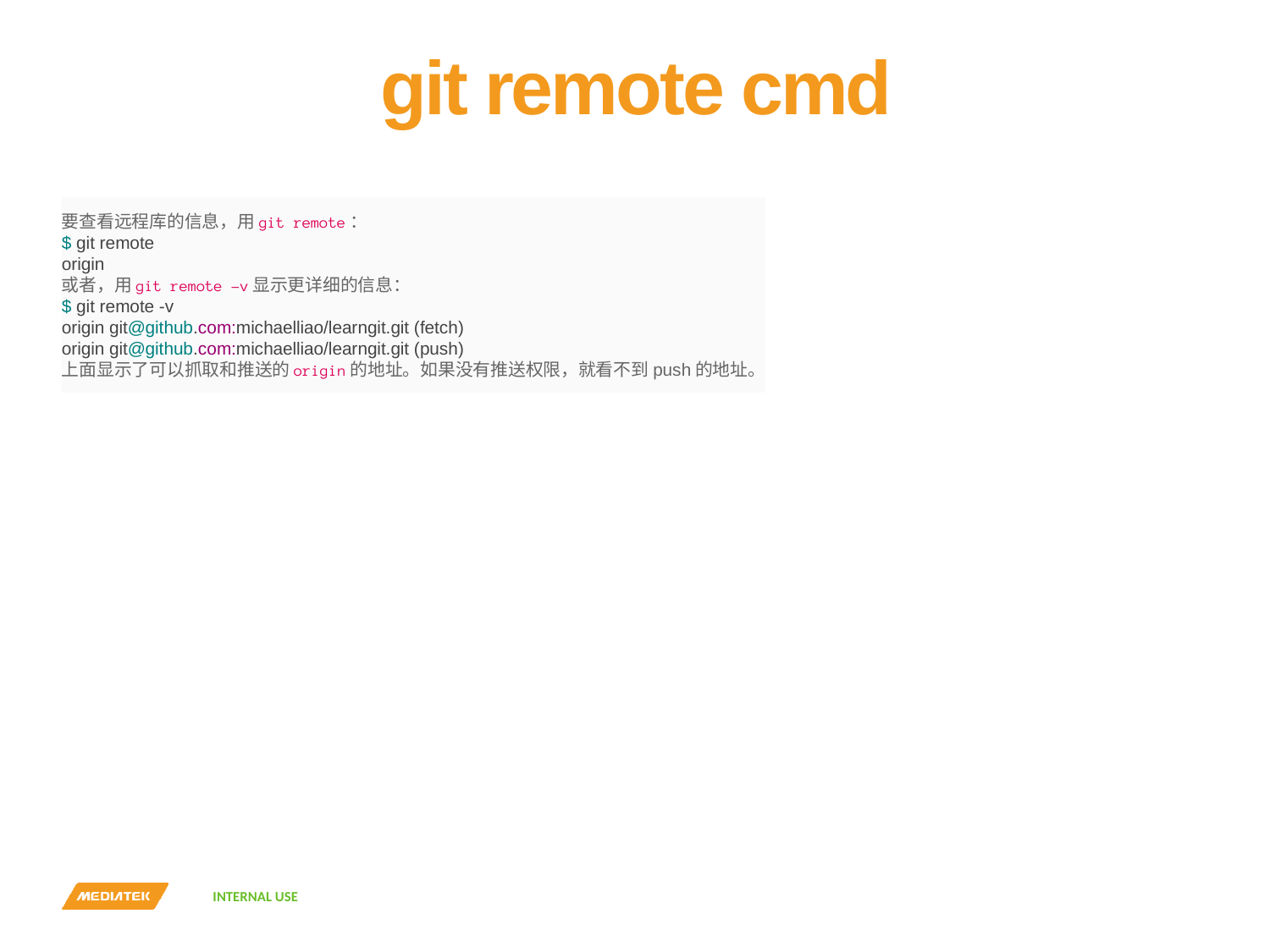

# git remote cmd

要查看远程库的信息，用git remote：
$ git remote
origin
或者，用git remote -v显示更详细的信息：
$ git remote -v
origin git@github.com:michaelliao/learngit.git (fetch)
origin git@github.com:michaelliao/learngit.git (push)
上面显示了可以抓取和推送的origin的地址。如果没有推送权限，就看不到push的地址。